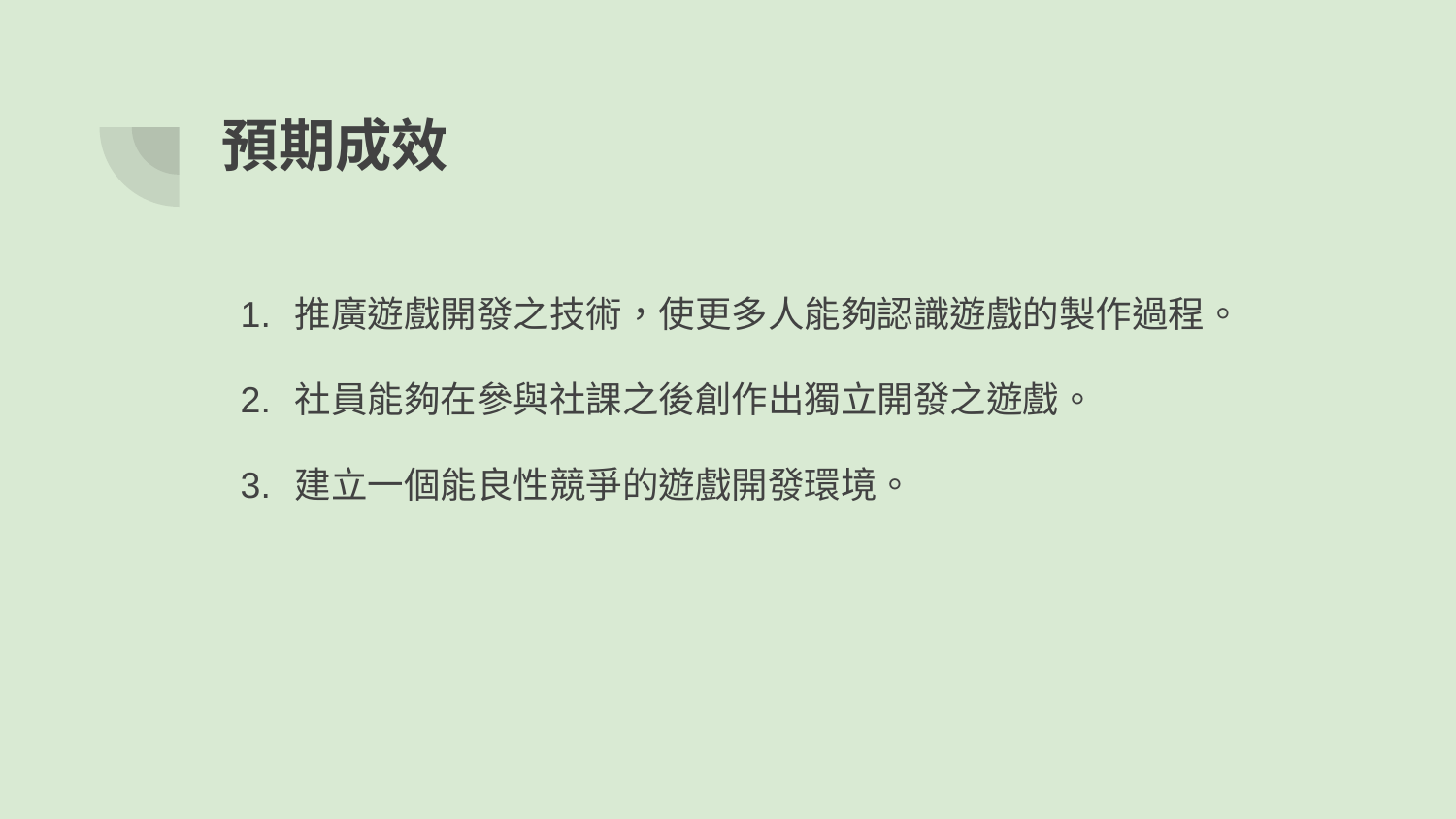

# 預期成效
推廣遊戲開發之技術，使更多人能夠認識遊戲的製作過程。
社員能夠在參與社課之後創作出獨立開發之遊戲。
建立一個能良性競爭的遊戲開發環境。